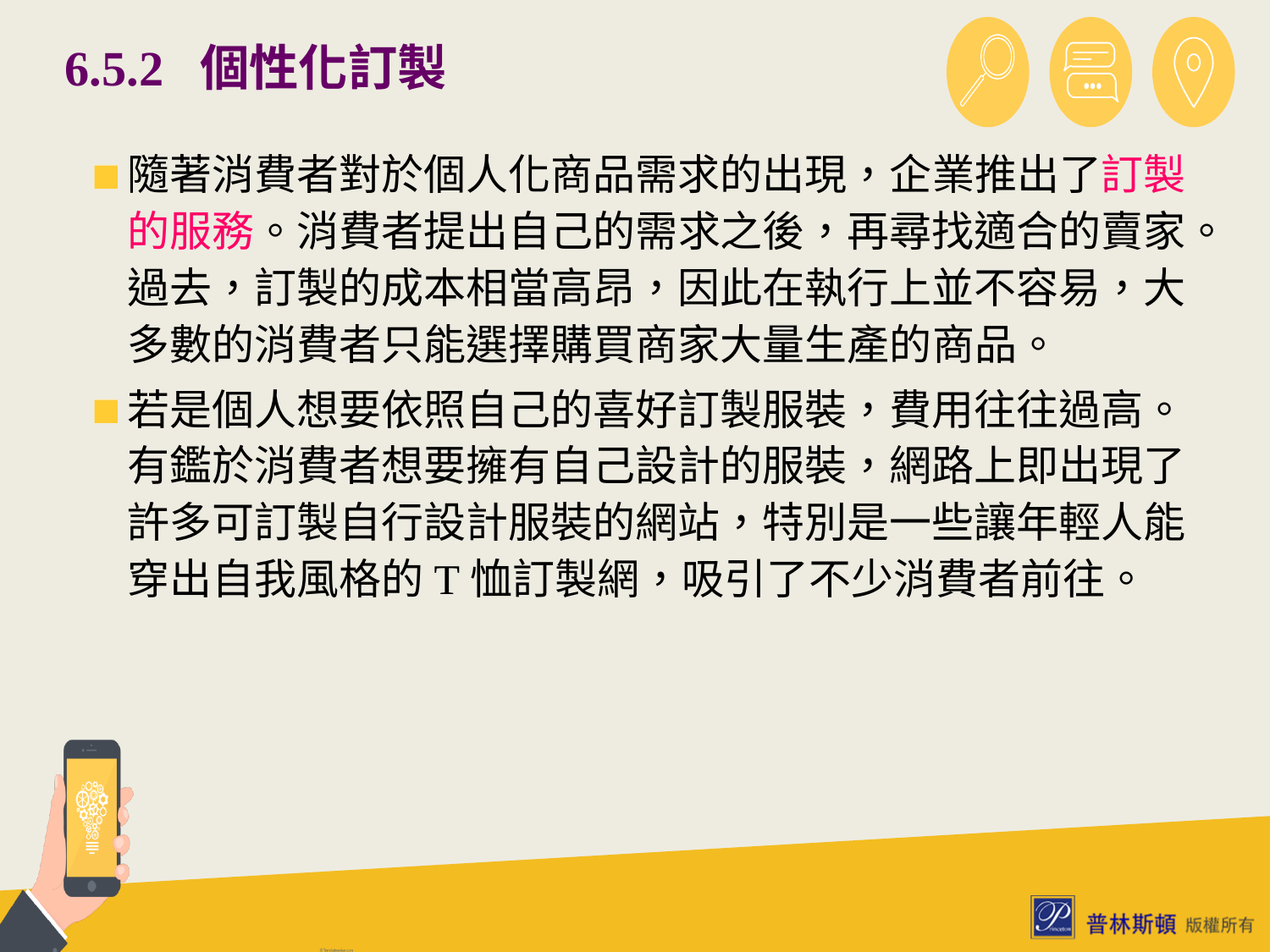

# 6.5.2  個性化訂製
隨著消費者對於個人化商品需求的出現，企業推出了訂製的服務。消費者提出自己的需求之後，再尋找適合的賣家。過去，訂製的成本相當高昂，因此在執行上並不容易，大多數的消費者只能選擇購買商家大量生產的商品。
若是個人想要依照自己的喜好訂製服裝，費用往往過高。有鑑於消費者想要擁有自己設計的服裝，網路上即出現了許多可訂製自行設計服裝的網站，特別是一些讓年輕人能穿出自我風格的T恤訂製網，吸引了不少消費者前往。